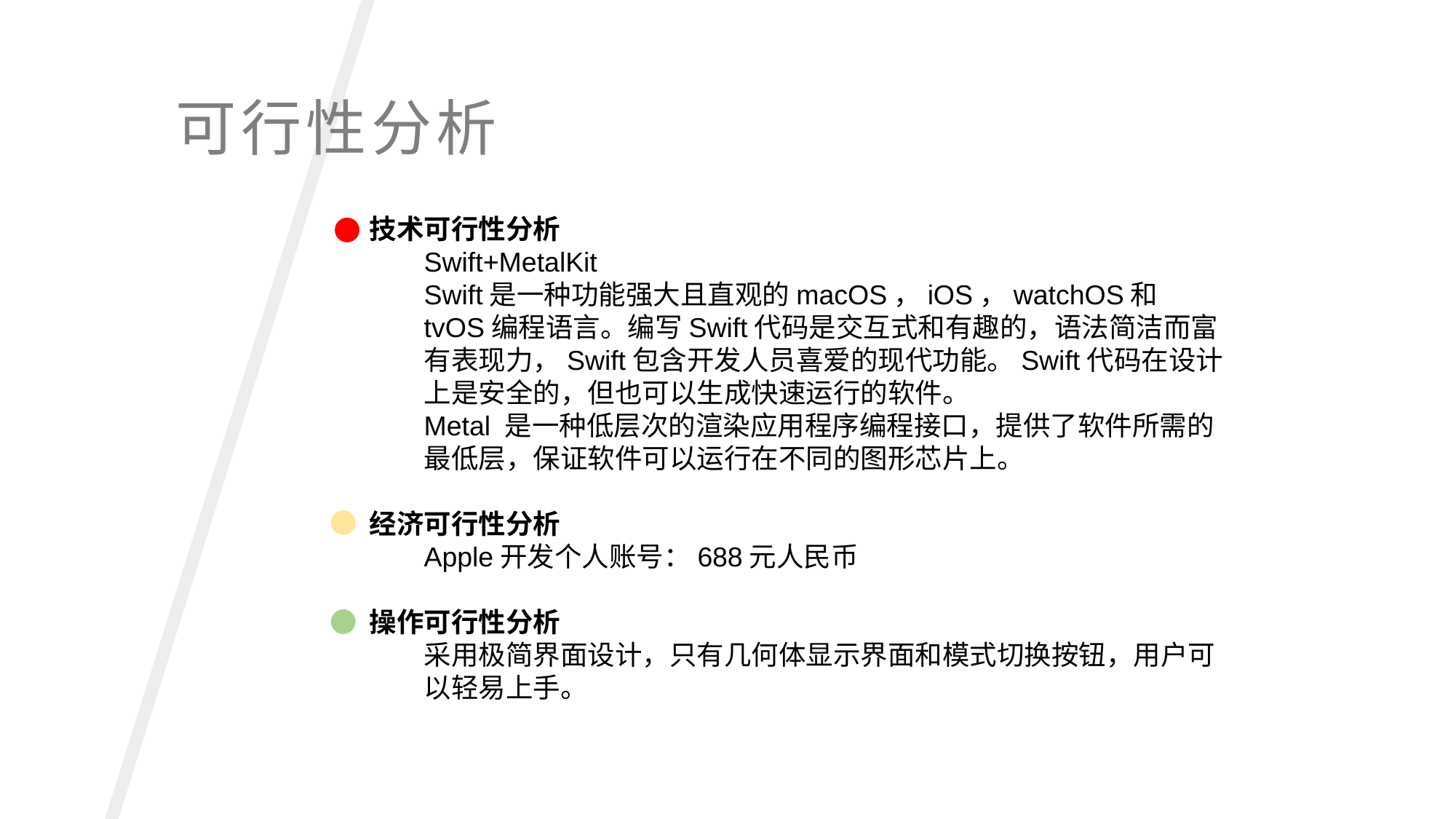

可行性分析
技术可行性分析
Swift+MetalKit
Swift是一种功能强大且直观的macOS，iOS，watchOS和tvOS编程语言。编写Swift代码是交互式和有趣的，语法简洁而富有表现力，Swift包含开发人员喜爱的现代功能。Swift代码在设计上是安全的，但也可以生成快速运行的软件。
Metal 是一种低层次的渲染应用程序编程接口，提供了软件所需的最低层，保证软件可以运行在不同的图形芯片上。

经济可行性分析
Apple开发个人账号：688元人民币

操作可行性分析
采用极简界面设计，只有几何体显示界面和模式切换按钮，用户可以轻易上手。